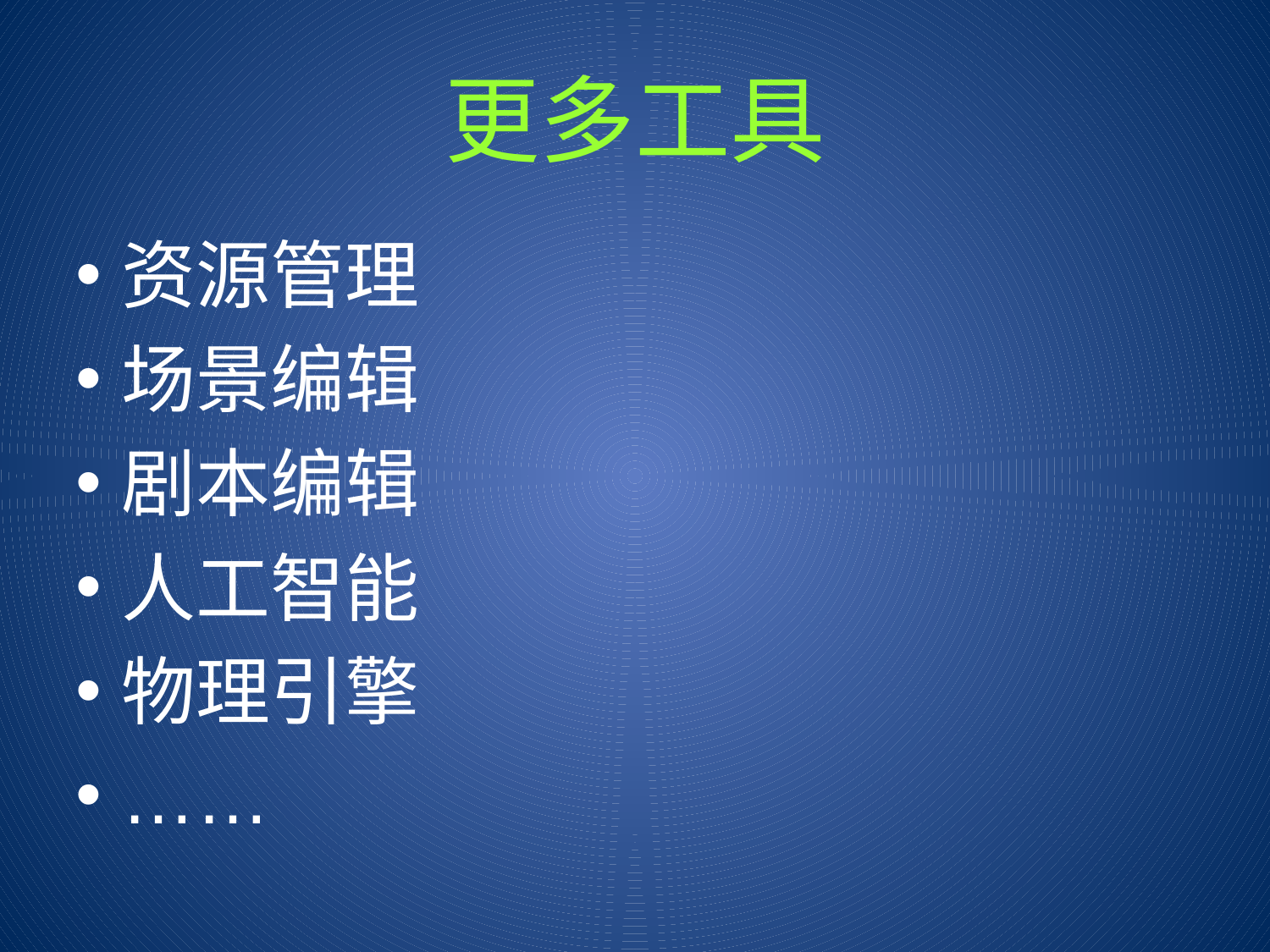

# 更多工具
资源管理
场景编辑
剧本编辑
人工智能
物理引擎
……